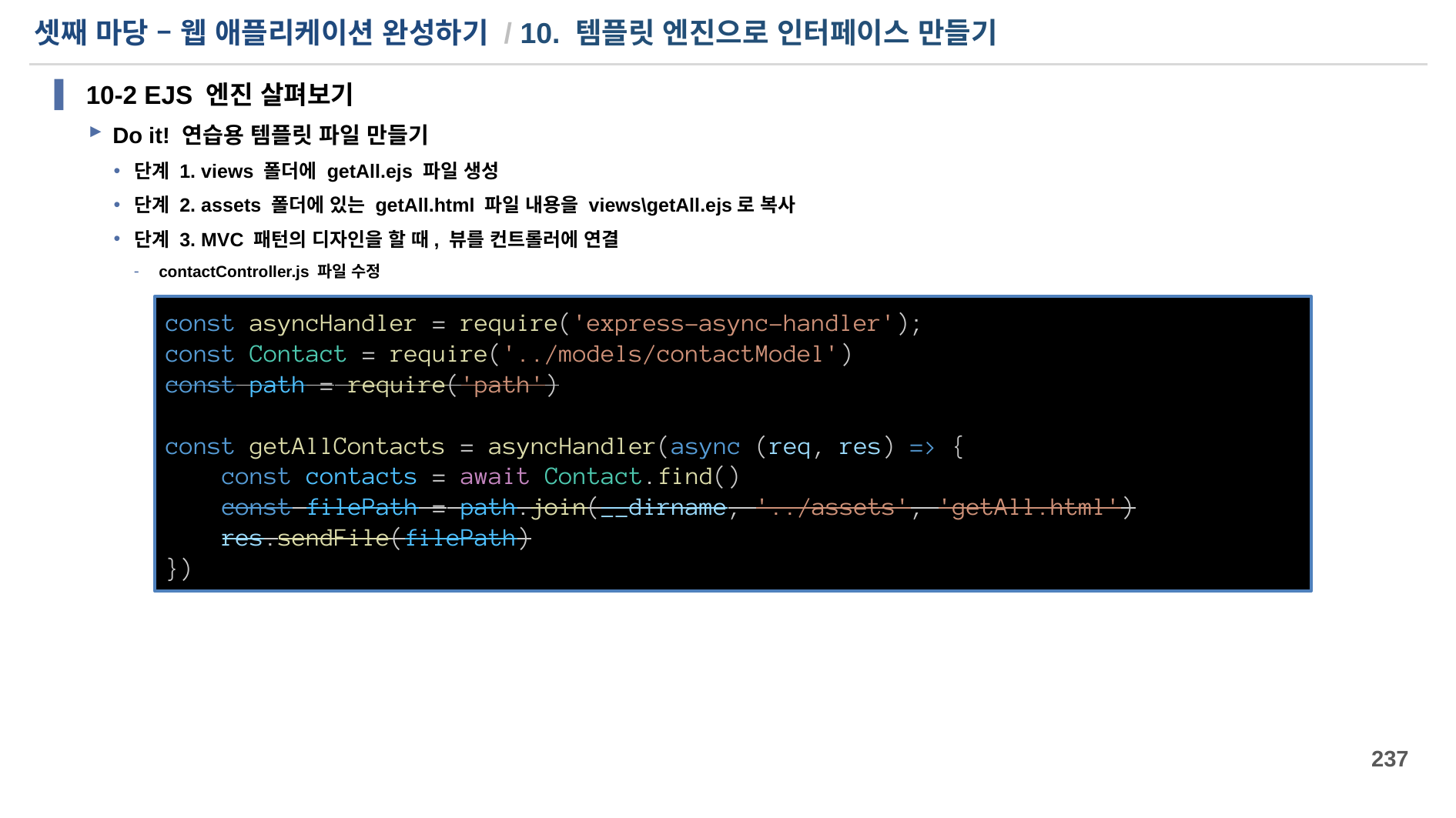

# 셋째 마당 – 웹 애플리케이션 완성하기 / 10. 템플릿 엔진으로 인터페이스 만들기
10-2 EJS 엔진 살펴보기
Do it! 연습용 템플릿 파일 만들기
단계 1. views 폴더에 getAll.ejs 파일 생성
단계 2. assets 폴더에 있는 getAll.html 파일 내용을 views\getAll.ejs로 복사
단계 3. MVC 패턴의 디자인을 할 때, 뷰를 컨트롤러에 연결
contactController.js 파일 수정

const asyncHandler = require('express-async-handler');
const Contact = require('../models/contactModel')
const path = require('path')

const getAllContacts = asyncHandler(async (req, res) => {
    const contacts = await Contact.find()
    const filePath = path.join(__dirname, '../assets', 'getAll.html')
    res.sendFile(filePath)
})
237